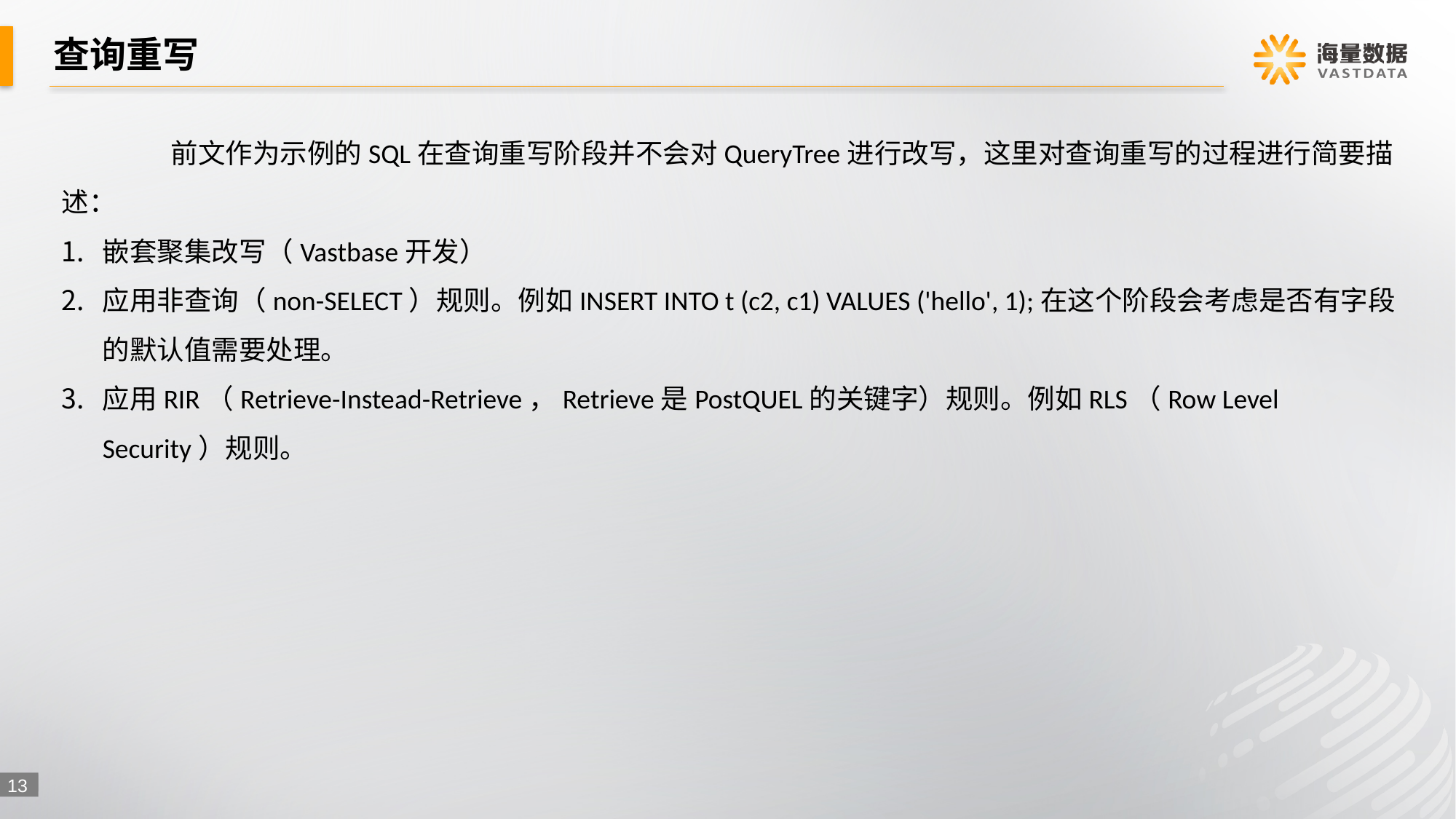

# 查询重写
	前文作为示例的SQL在查询重写阶段并不会对QueryTree进行改写，这里对查询重写的过程进行简要描述：
嵌套聚集改写（Vastbase开发）
应用非查询（non-SELECT）规则。例如INSERT INTO t (c2, c1) VALUES ('hello', 1);在这个阶段会考虑是否有字段的默认值需要处理。
应用RIR（Retrieve-Instead-Retrieve，Retrieve是PostQUEL的关键字）规则。例如RLS（Row Level Security）规则。